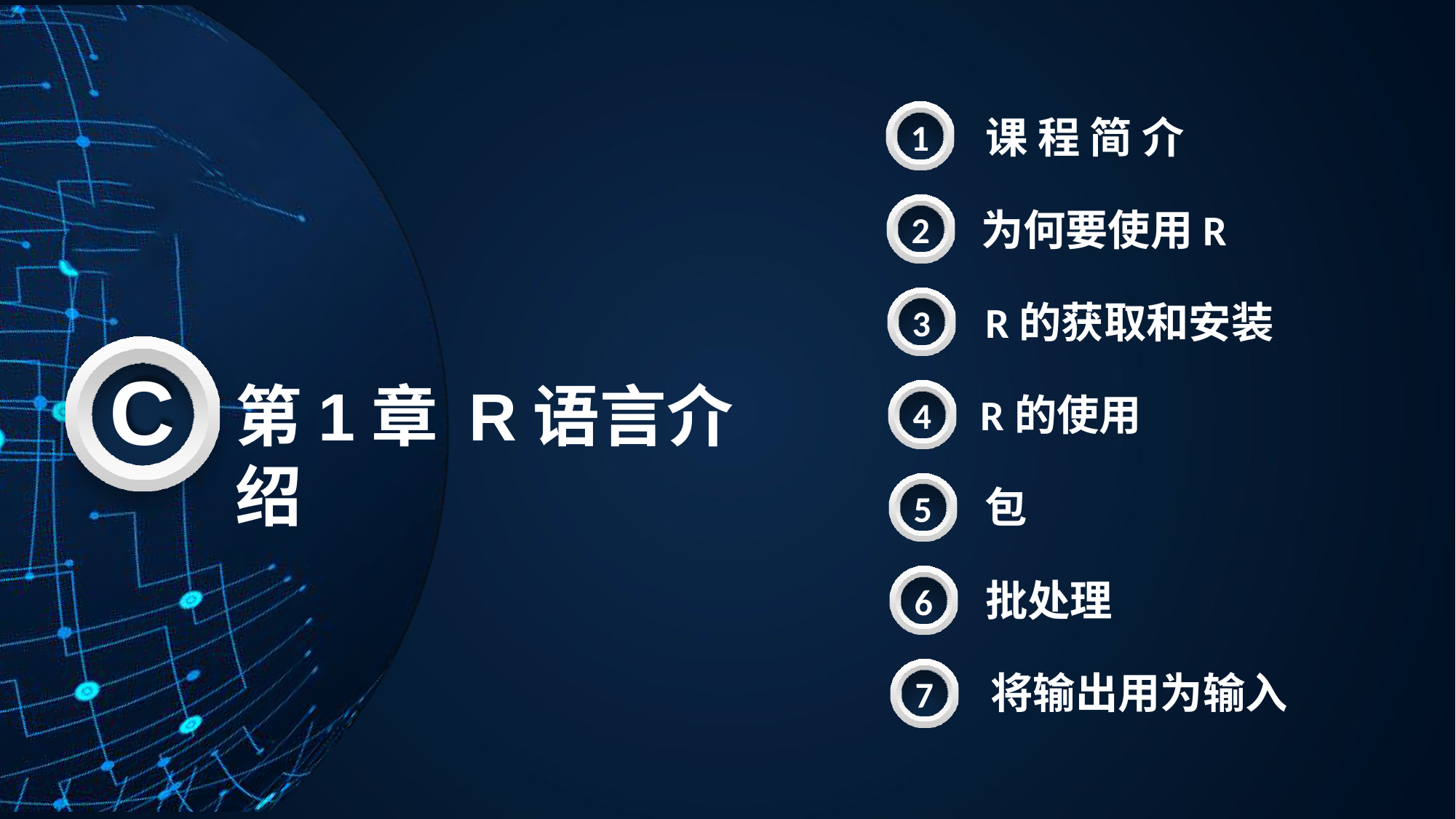

1
课 程 简 介

2
为何要使用R

3
R的获取和安装

C

第1章 R语言介绍

4
R的使用

5
包

6
批处理

7
将输出用为输入